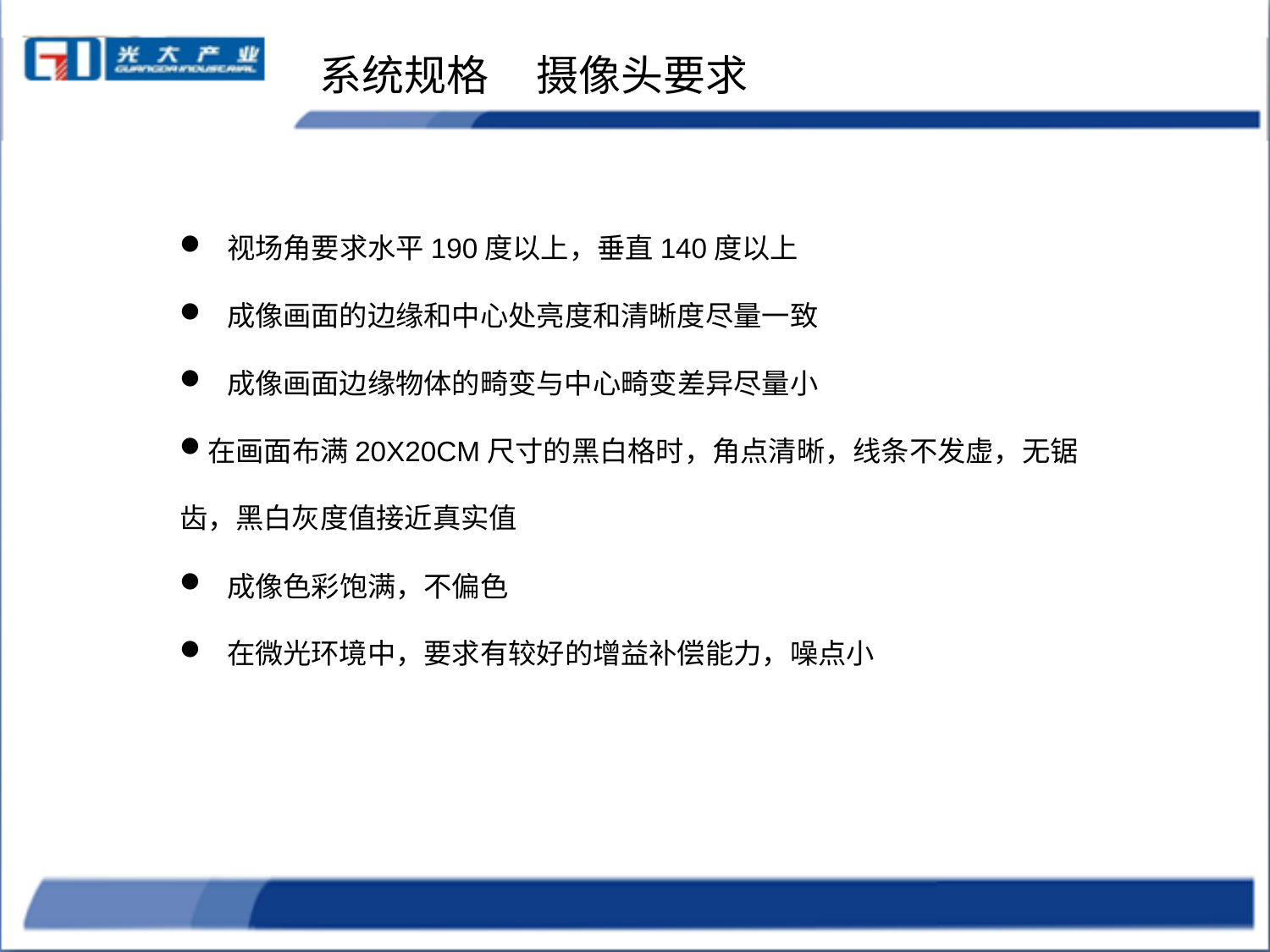

系统规格     摄像头要求
  视场角要求水平190度以上，垂直140度以上
  成像画面的边缘和中心处亮度和清晰度尽量一致
  成像画面边缘物体的畸变与中心畸变差异尽量小
在画面布满20X20CM尺寸的黑白格时，角点清晰，线条不发虚，无锯齿，黑白灰度值接近真实值
  成像色彩饱满，不偏色
  在微光环境中，要求有较好的增益补偿能力，噪点小